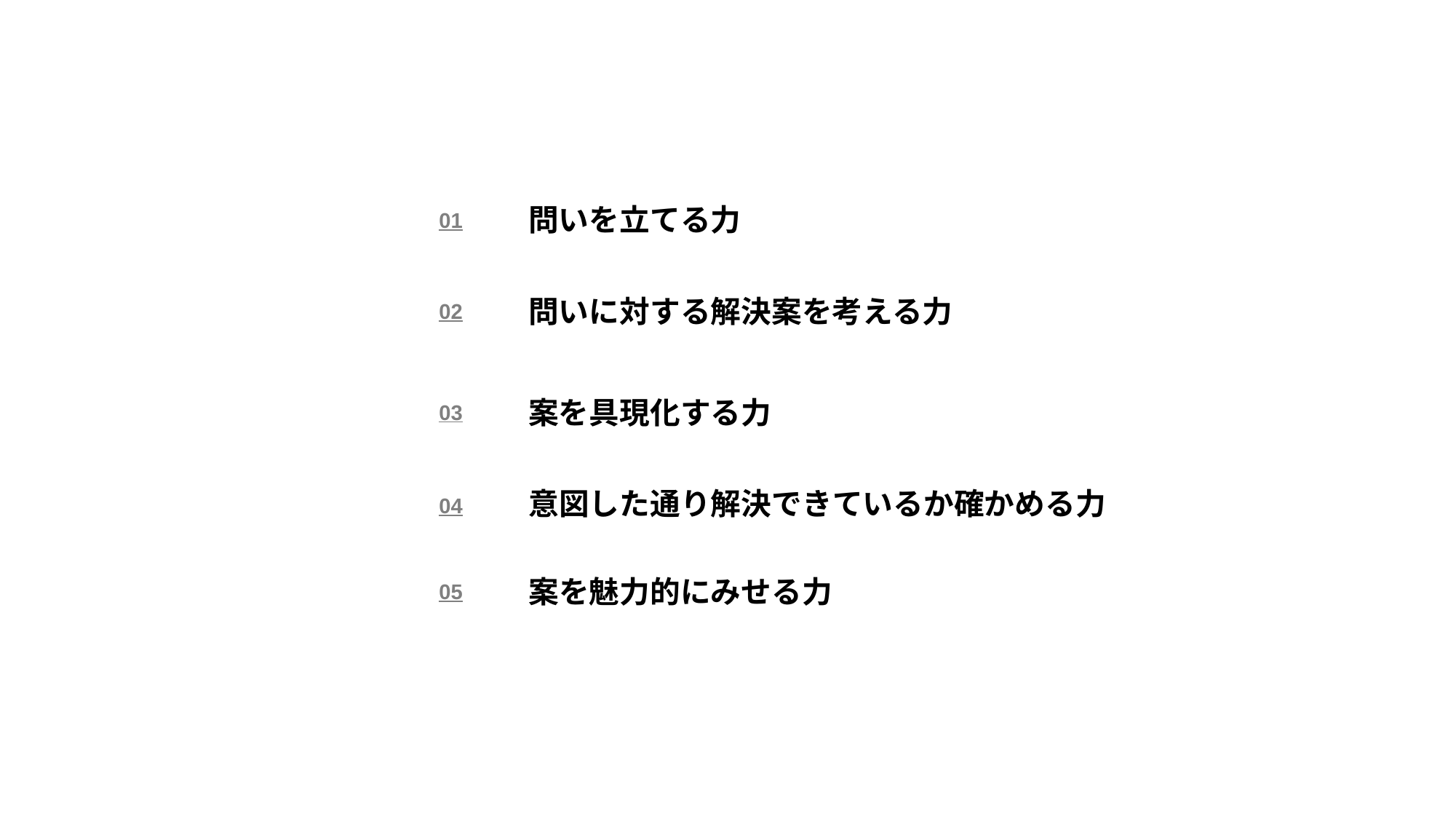

問いを立てる力
01
問いに対する解決案を考える力
02
案を具現化する力
03
意図した通り解決できているか確かめる力
04
案を魅力的にみせる力
05